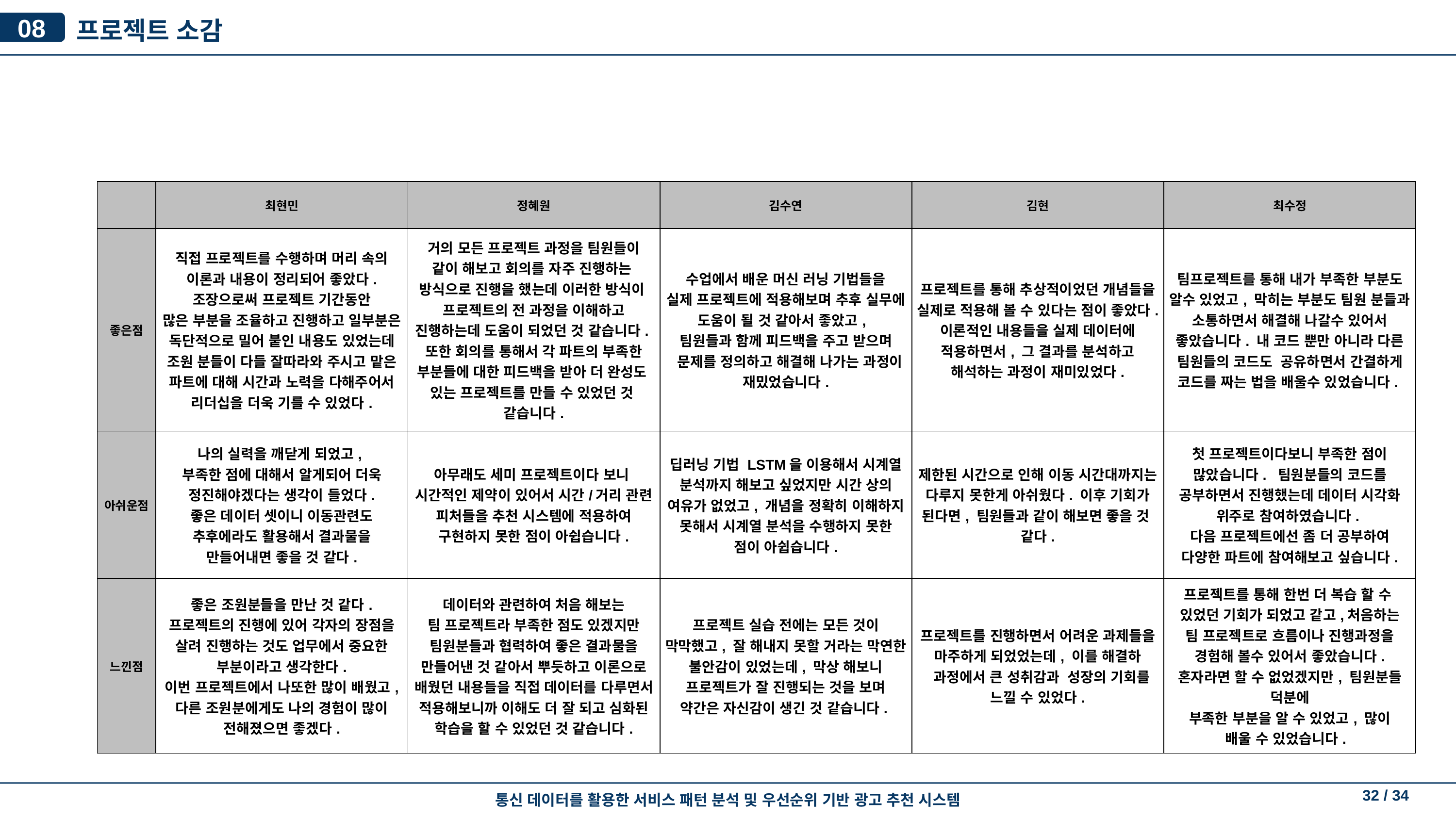

프로젝트 소감
08

|  | 최현민 | 정혜원 | 김수연 | 김현 | 최수정 |
| --- | --- | --- | --- | --- | --- |
| 좋은점 | 직접 프로젝트를 수행하며 머리 속의 이론과 내용이 정리되어 좋았다. 조장으로써 프로젝트 기간동안 많은 부분을 조율하고 진행하고 일부분은 독단적으로 밀어 붙인 내용도 있었는데 조원 분들이 다들 잘따라와 주시고 맡은 파트에 대해 시간과 노력을 다해주어서 리더십을 더욱 기를 수 있었다. | 거의 모든 프로젝트 과정을 팀원들이 같이 해보고 회의를 자주 진행하는 방식으로 진행을 했는데 이러한 방식이 프로젝트의 전 과정을 이해하고 진행하는데 도움이 되었던 것 같습니다. 또한 회의를 통해서 각 파트의 부족한 부분들에 대한 피드백을 받아 더 완성도 있는 프로젝트를 만들 수 있었던 것 같습니다. | 수업에서 배운 머신 러닝 기법들을 실제 프로젝트에 적용해보며 추후 실무에 도움이 될 것 같아서 좋았고,  팀원들과 함께 피드백을 주고 받으며 문제를 정의하고 해결해 나가는 과정이 재밌었습니다. | 프로젝트를 통해 추상적이었던 개념들을 실제로 적용해 볼 수 있다는 점이 좋았다. 이론적인 내용들을 실제 데이터에 적용하면서, 그 결과를 분석하고 해석하는 과정이 재미있었다. | 팀프로젝트를 통해 내가 부족한 부분도 알수 있었고, 막히는 부분도 팀원 분들과 소통하면서 해결해 나갈수 있어서 좋았습니다. 내 코드 뿐만 아니라 다른 팀원들의 코드도  공유하면서 간결하게 코드를 짜는 법을 배울수 있었습니다. |
| 아쉬운점 | 나의 실력을 깨닫게 되었고, 부족한 점에 대해서 알게되어 더욱 정진해야겠다는 생각이 들었다. 좋은 데이터 셋이니 이동관련도 추후에라도 활용해서 결과물을 만들어내면 좋을 것 같다. | 아무래도 세미 프로젝트이다 보니 시간적인 제약이 있어서 시간/거리 관련 피처들을 추천 시스템에 적용하여 구현하지 못한 점이 아쉽습니다. | 딥러닝 기법 LSTM을 이용해서 시계열 분석까지 해보고 싶었지만 시간 상의 여유가 없었고, 개념을 정확히 이해하지 못해서 시계열 분석을 수행하지 못한 점이 아쉽습니다. | 제한된 시간으로 인해 이동 시간대까지는 다루지 못한게 아쉬웠다. 이후 기회가 된다면, 팀원들과 같이 해보면 좋을 것 같다. | 첫 프로젝트이다보니 부족한 점이 많았습니다.  팀원분들의 코드를 공부하면서 진행했는데 데이터 시각화 위주로 참여하였습니다. 다음 프로젝트에선 좀 더 공부하여 다양한 파트에 참여해보고 싶습니다. |
| 느낀점 | 좋은 조원분들을 만난 것 같다. 프로젝트의 진행에 있어 각자의 장점을 살려 진행하는 것도 업무에서 중요한 부분이라고 생각한다. 이번 프로젝트에서 나또한 많이 배웠고, 다른 조원분에게도 나의 경험이 많이 전해졌으면 좋겠다. | 데이터와 관련하여 처음 해보는 팀 프로젝트라 부족한 점도 있겠지만 팀원분들과 협력하여 좋은 결과물을 만들어낸 것 같아서 뿌듯하고 이론으로 배웠던 내용들을 직접 데이터를 다루면서 적용해보니까 이해도 더 잘 되고 심화된 학습을 할 수 있었던 것 같습니다. | 프로젝트 실습 전에는 모든 것이 막막했고, 잘 해내지 못할 거라는 막연한 불안감이 있었는데, 막상 해보니 프로젝트가 잘 진행되는 것을 보며 약간은 자신감이 생긴 것 같습니다. | 프로젝트를 진행하면서 어려운 과제들을 마주하게 되었었는데, 이를 해결하 과정에서 큰 성취감과  성장의 기회를 느낄 수 있었다. | 프로젝트를 통해 한번 더 복습 할 수 있었던 기회가 되었고 같고,처음하는 팀 프로젝트로 흐름이나 진행과정을 경험해 볼수 있어서 좋았습니다. 혼자라면 할 수 없었겠지만, 팀원분들 덕분에 부족한 부분을 알 수 있었고, 많이 배울 수 있었습니다. |